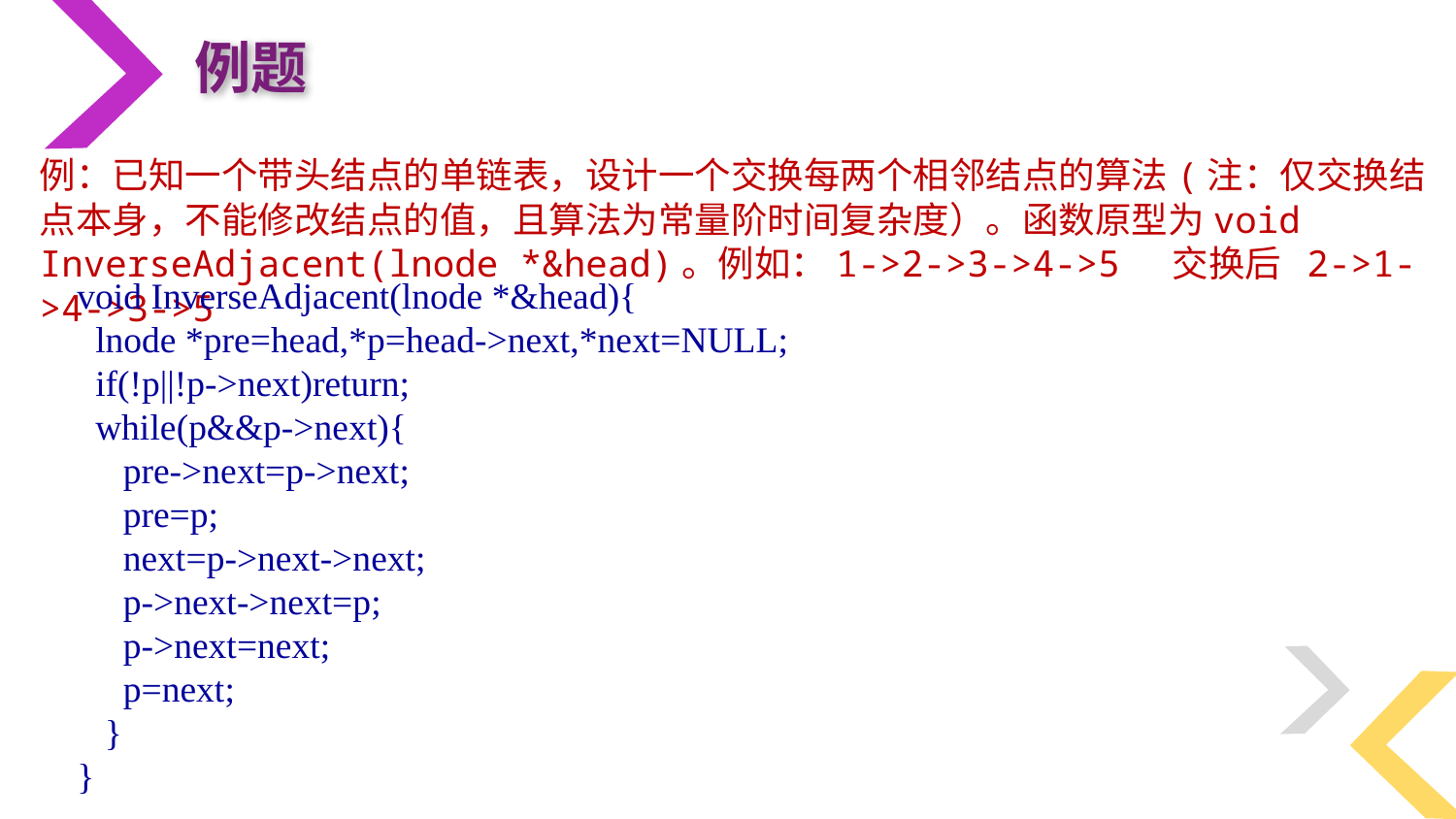

例题
例：已知一个带头结点的单链表，设计一个交换每两个相邻结点的算法(注：仅交换结点本身，不能修改结点的值，且算法为常量阶时间复杂度）。函数原型为void InverseAdjacent(lnode *&head)。例如：1->2->3->4->5  交换后  2->1->4->3->5

void InverseAdjacent(lnode *&head){
  lnode *pre=head,*p=head->next,*next=NULL;
  if(!p||!p->next)return;
  while(p&&p->next){
     pre->next=p->next;
     pre=p;
     next=p->next->next;
     p->next->next=p;
     p->next=next;
     p=next;
   }
}